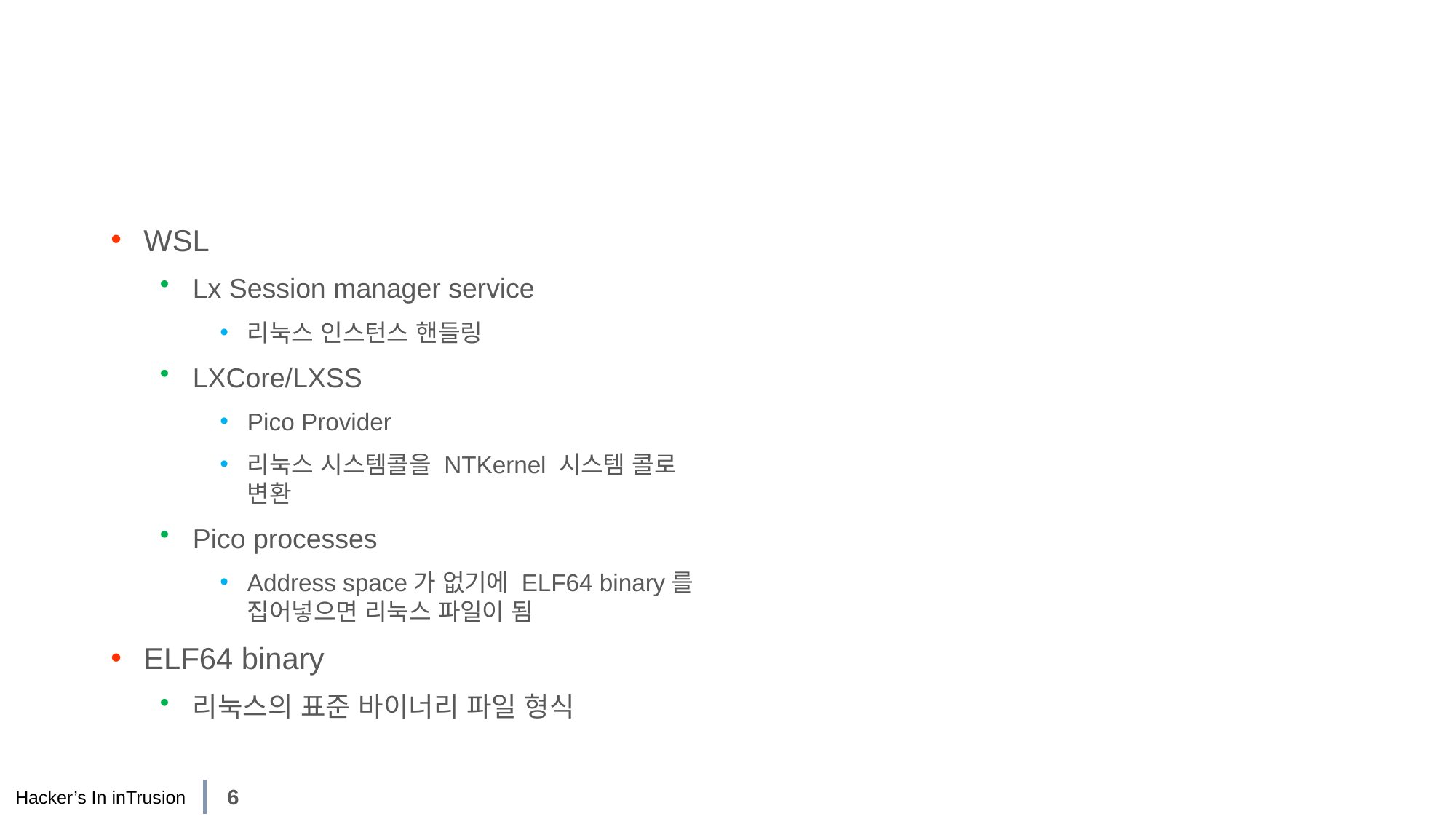

#

WSL
Lx Session manager service
리눅스 인스턴스 핸들링
LXCore/LXSS
Pico Provider
리눅스 시스템콜을 NTKernel 시스템 콜로 변환
Pico processes
Address space가 없기에 ELF64 binary를 집어넣으면 리눅스 파일이 됨
ELF64 binary
리눅스의 표준 바이너리 파일 형식